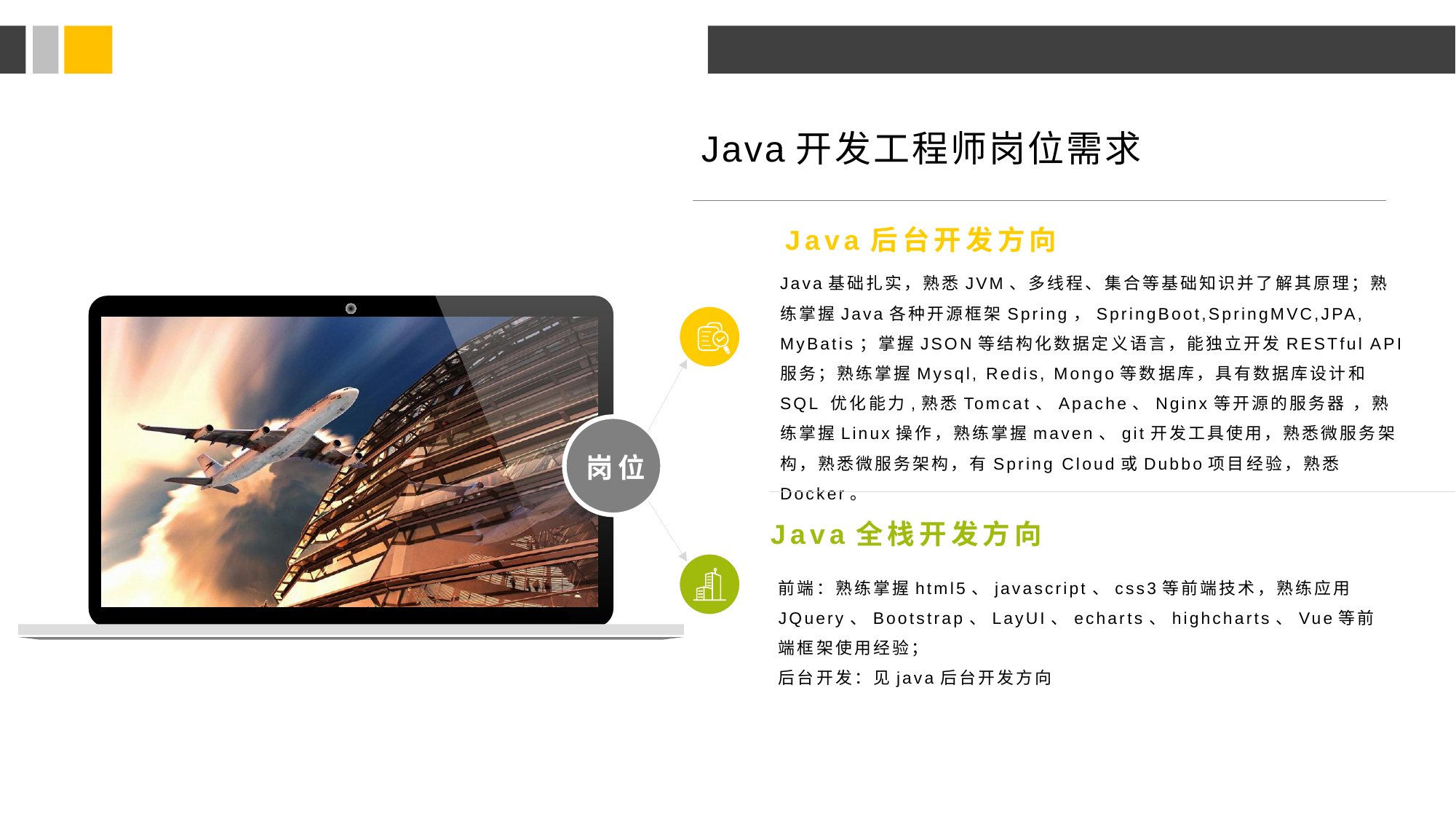

Java开发工程师岗位需求
Java后台开发方向
Java基础扎实，熟悉JVM、多线程、集合等基础知识并了解其原理；熟练掌握Java各种开源框架Spring，SpringBoot,SpringMVC,JPA, MyBatis；掌握JSON等结构化数据定义语言，能独立开发RESTful API服务；熟练掌握Mysql, Redis, Mongo等数据库，具有数据库设计和 SQL 优化能力,熟悉Tomcat、Apache、Nginx等开源的服务器 ，熟练掌握Linux操作，熟练掌握maven、git开发工具使用，熟悉微服务架构，熟悉微服务架构，有Spring Cloud或Dubbo项目经验，熟悉Docker。

岗位
Java全栈开发方向

前端：熟练掌握html5、javascript、css3等前端技术，熟练应用JQuery、Bootstrap、LayUI、echarts、highcharts、Vue等前端框架使用经验；
后台开发：见java后台开发方向